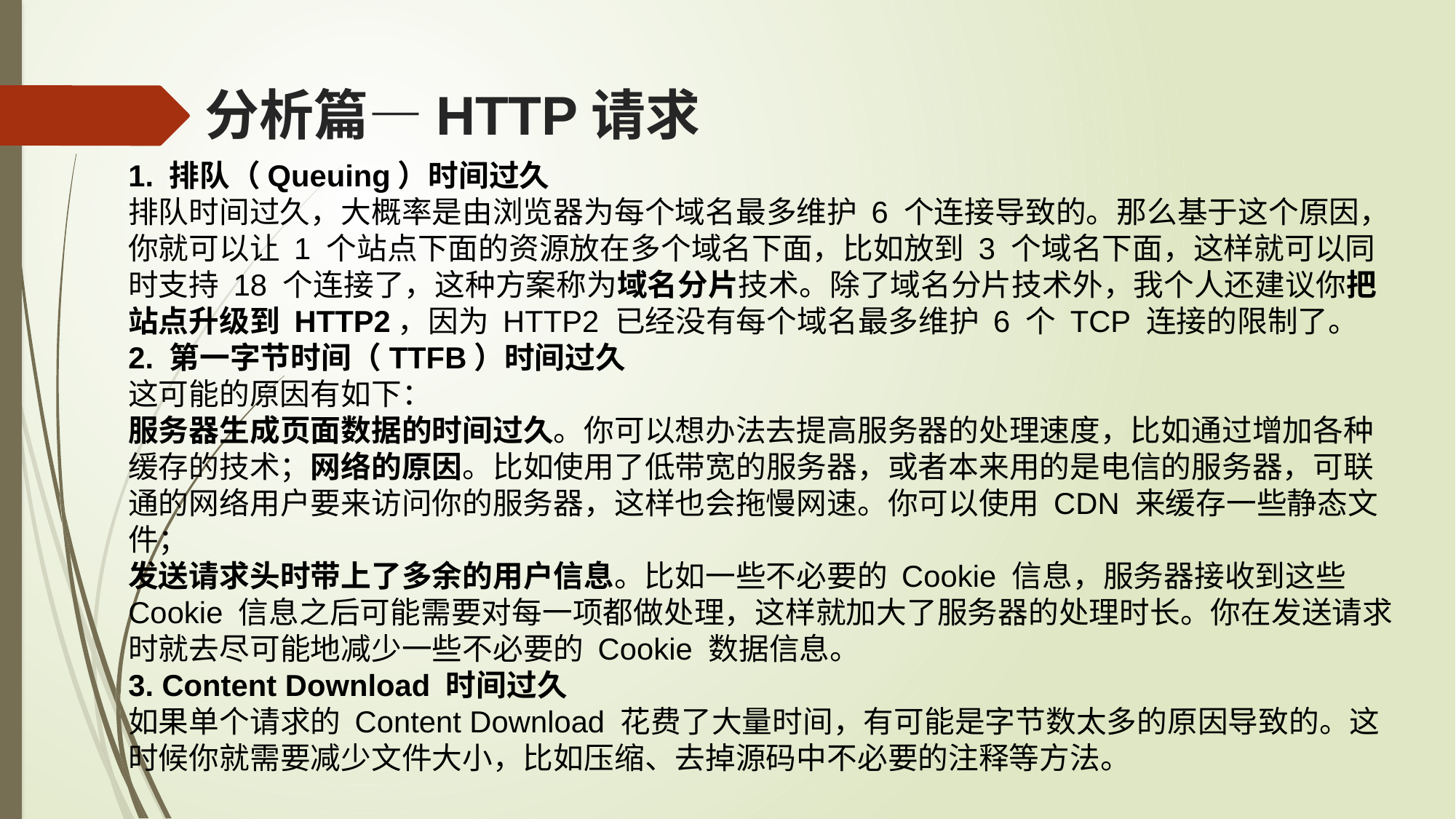

# 分析篇—HTTP请求
1. 排队（Queuing）时间过久
排队时间过久，大概率是由浏览器为每个域名最多维护 6 个连接导致的。那么基于这个原因，你就可以让 1 个站点下面的资源放在多个域名下面，比如放到 3 个域名下面，这样就可以同时支持 18 个连接了，这种方案称为域名分片技术。除了域名分片技术外，我个人还建议你把站点升级到 HTTP2，因为 HTTP2 已经没有每个域名最多维护 6 个 TCP 连接的限制了。
2. 第一字节时间（TTFB）时间过久
这可能的原因有如下：
服务器生成页面数据的时间过久。你可以想办法去提高服务器的处理速度，比如通过增加各种缓存的技术；网络的原因。比如使用了低带宽的服务器，或者本来用的是电信的服务器，可联通的网络用户要来访问你的服务器，这样也会拖慢网速。你可以使用 CDN 来缓存一些静态文件；
发送请求头时带上了多余的用户信息。比如一些不必要的 Cookie 信息，服务器接收到这些 Cookie 信息之后可能需要对每一项都做处理，这样就加大了服务器的处理时长。你在发送请求时就去尽可能地减少一些不必要的 Cookie 数据信息。
3. Content Download 时间过久
如果单个请求的 Content Download 花费了大量时间，有可能是字节数太多的原因导致的。这时候你就需要减少文件大小，比如压缩、去掉源码中不必要的注释等方法。